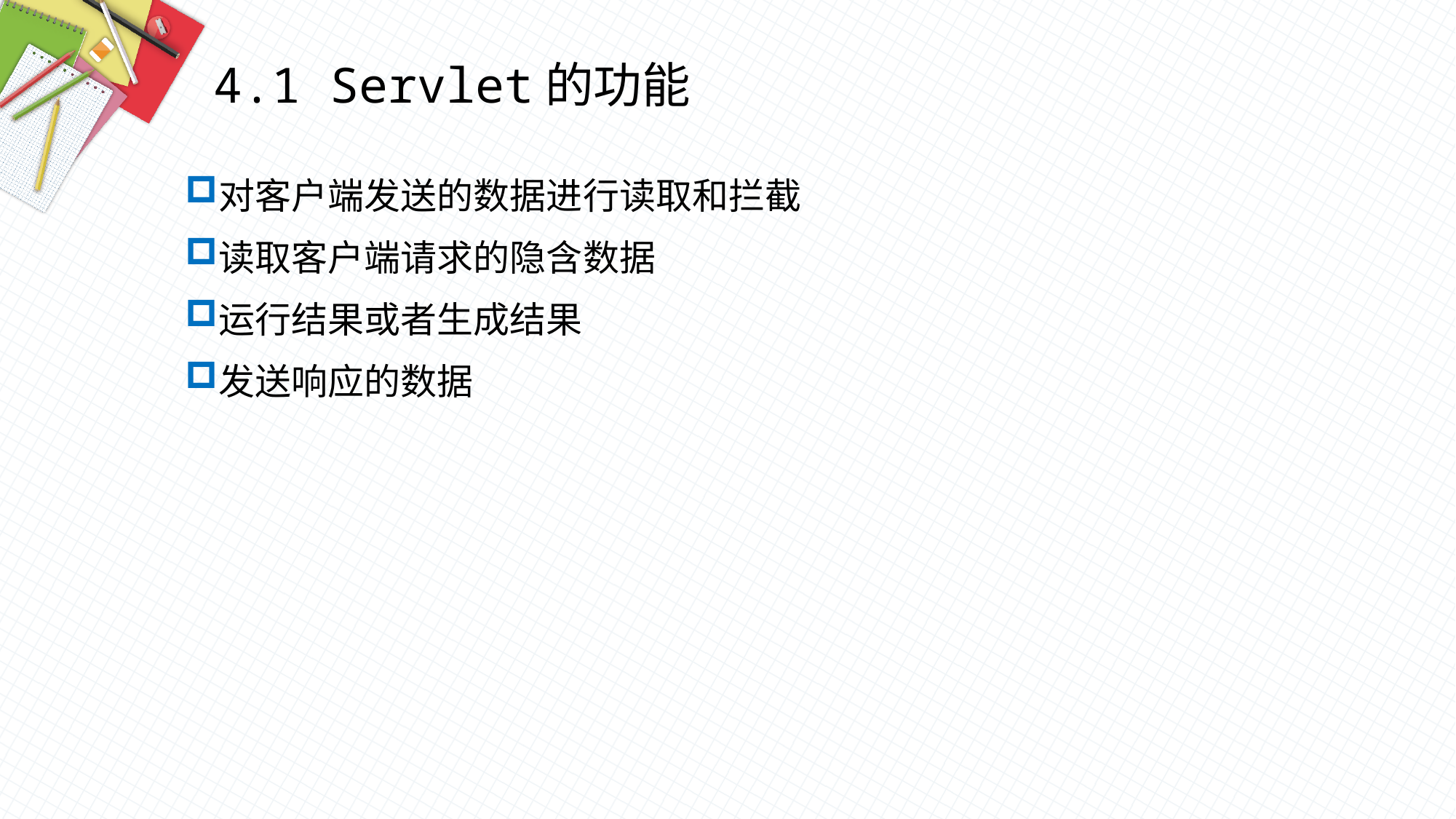

4.1 Servlet的功能
对客户端发送的数据进行读取和拦截
读取客户端请求的隐含数据
运行结果或者生成结果
发送响应的数据